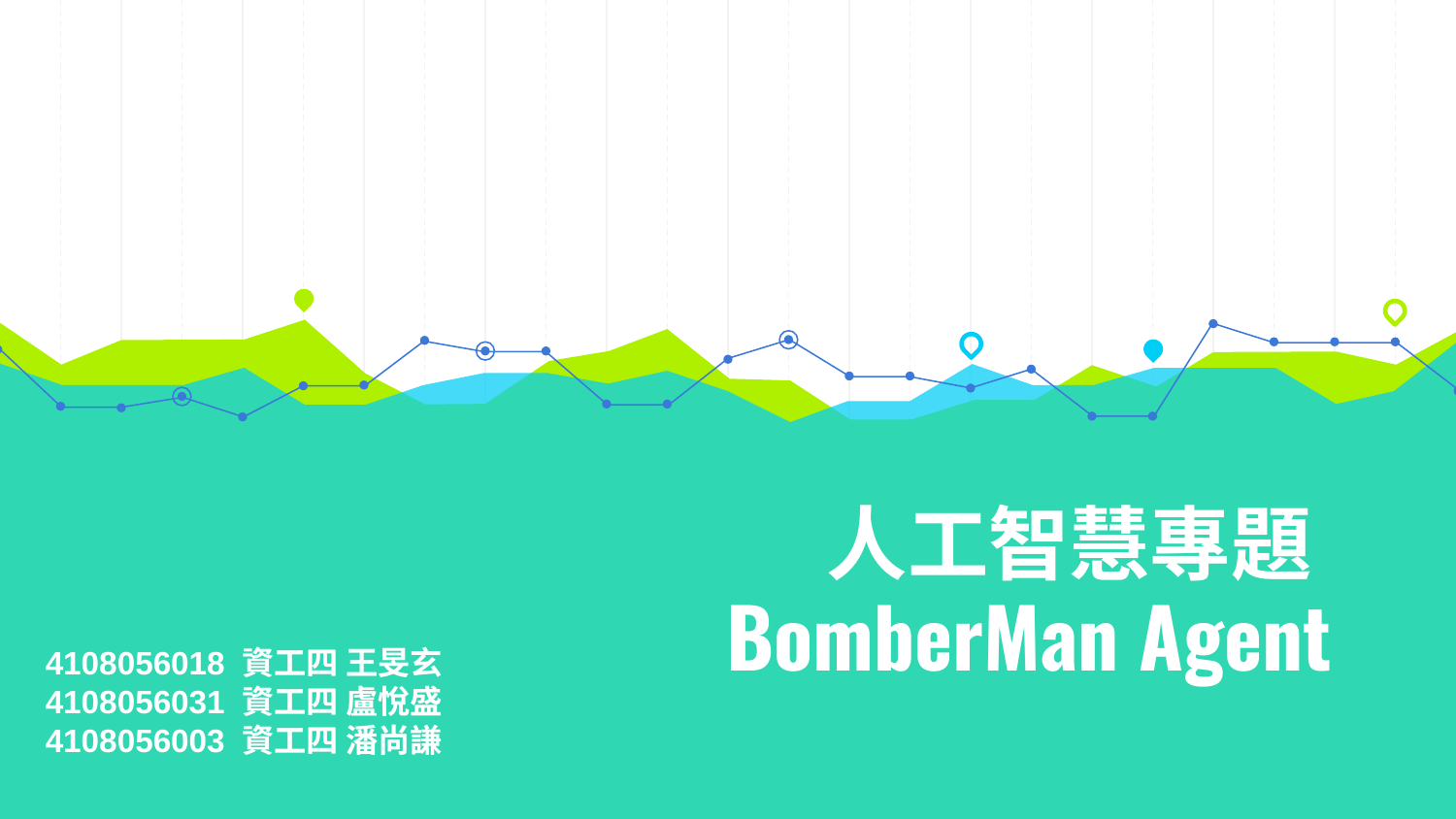

# 人工智慧專題 BomberMan Agent
4108056018 資工四 王旻玄
4108056031 資工四 盧悅盛
4108056003 資工四 潘尚謙